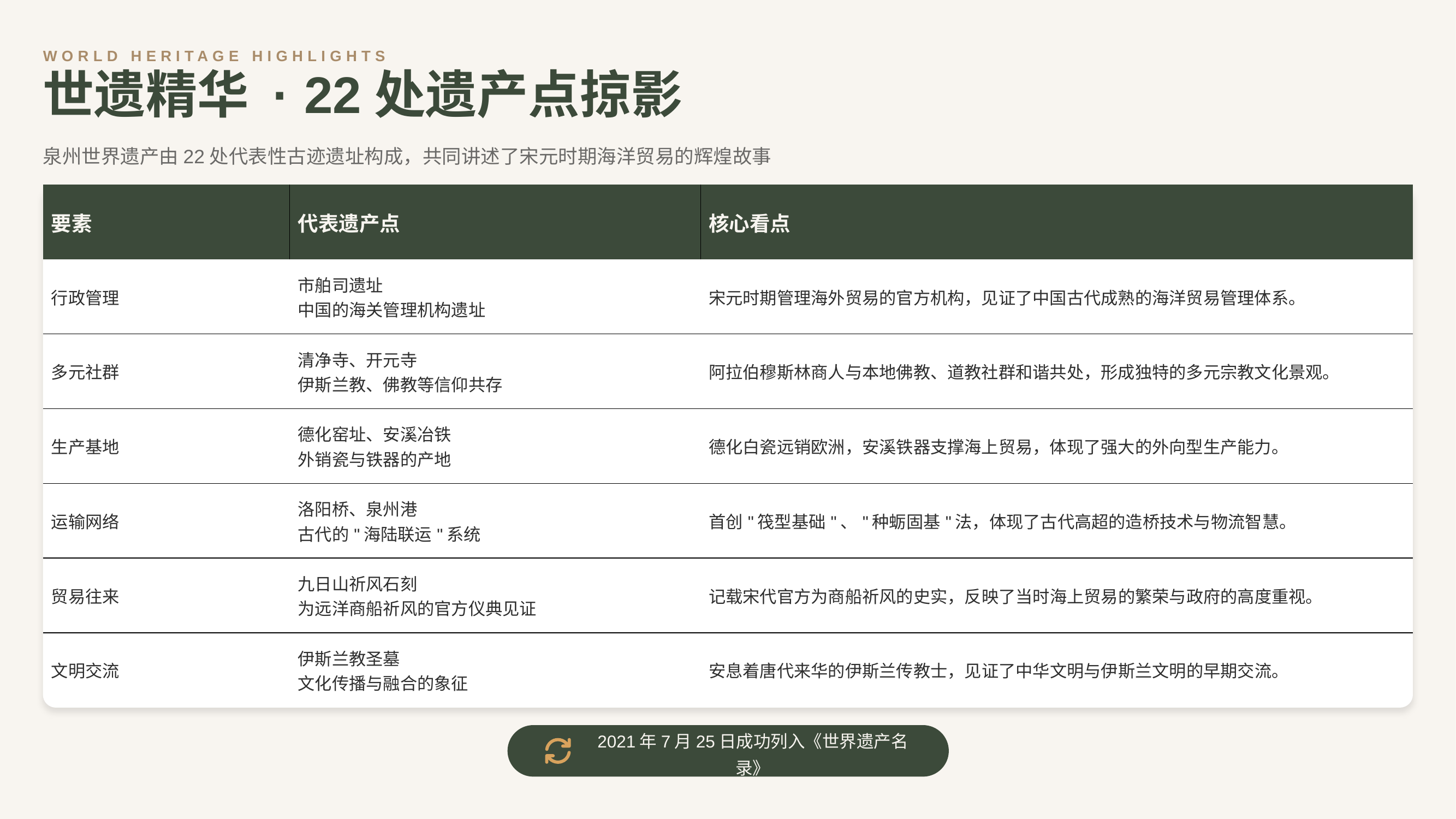

WORLD HERITAGE HIGHLIGHTS
世遗精华 · 22处遗产点掠影
泉州世界遗产由22处代表性古迹遗址构成，共同讲述了宋元时期海洋贸易的辉煌故事

| 要素 | 代表遗产点 | 核心看点 |
| --- | --- | --- |
| 行政管理 | 市舶司遗址 中国的海关管理机构遗址 | 宋元时期管理海外贸易的官方机构，见证了中国古代成熟的海洋贸易管理体系。 |
| 多元社群 | 清净寺、开元寺 伊斯兰教、佛教等信仰共存 | 阿拉伯穆斯林商人与本地佛教、道教社群和谐共处，形成独特的多元宗教文化景观。 |
| 生产基地 | 德化窑址、安溪冶铁 外销瓷与铁器的产地 | 德化白瓷远销欧洲，安溪铁器支撑海上贸易，体现了强大的外向型生产能力。 |
| 运输网络 | 洛阳桥、泉州港 古代的"海陆联运"系统 | 首创"筏型基础"、"种蛎固基"法，体现了古代高超的造桥技术与物流智慧。 |
| 贸易往来 | 九日山祈风石刻 为远洋商船祈风的官方仪典见证 | 记载宋代官方为商船祈风的史实，反映了当时海上贸易的繁荣与政府的高度重视。 |
| 文明交流 | 伊斯兰教圣墓 文化传播与融合的象征 | 安息着唐代来华的伊斯兰传教士，见证了中华文明与伊斯兰文明的早期交流。 |

2021年7月25日成功列入《世界遗产名录》